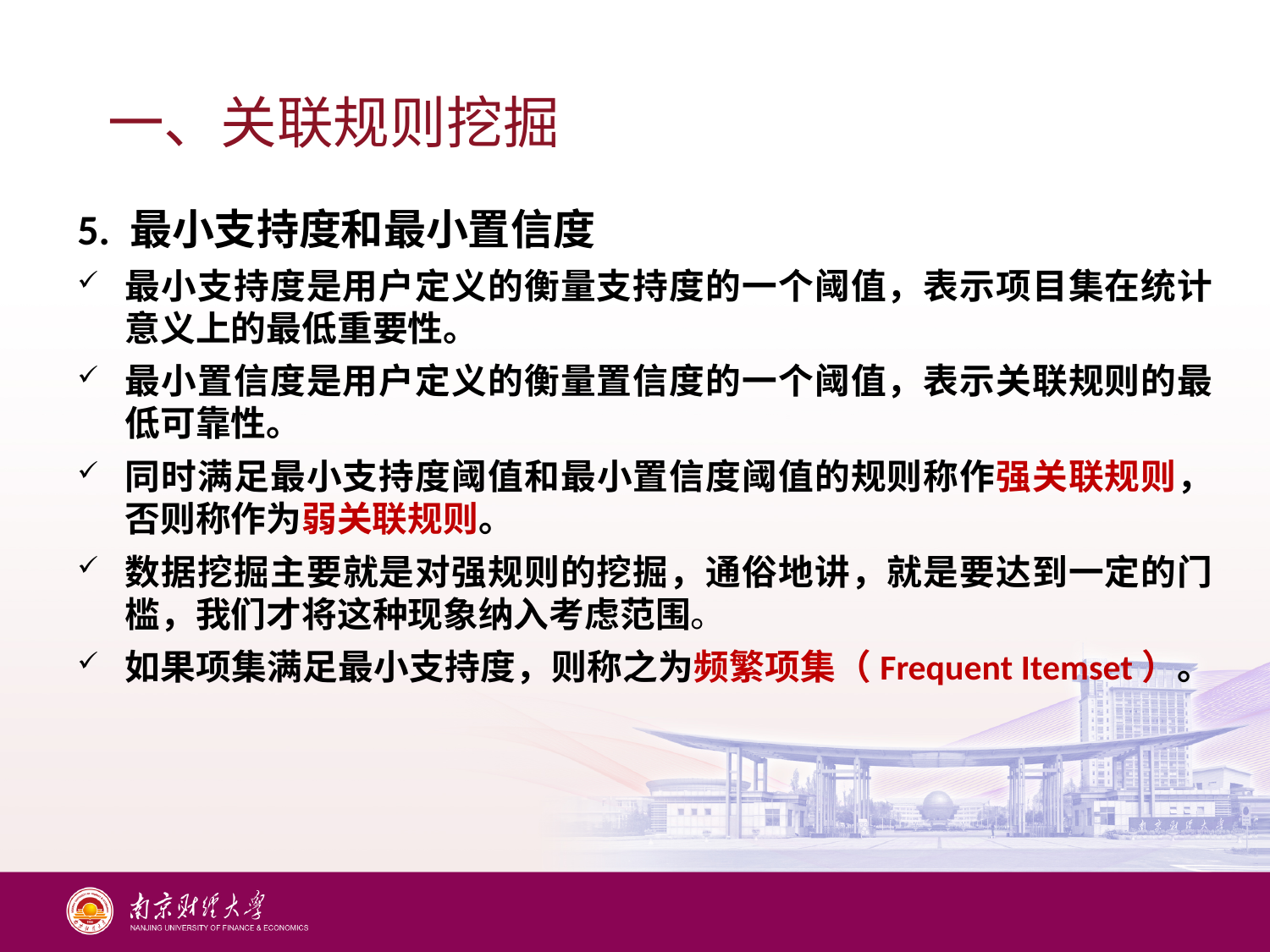

# 一、关联规则挖掘
5. 最小支持度和最小置信度
最小支持度是用户定义的衡量支持度的一个阈值，表示项目集在统计意义上的最低重要性。
最小置信度是用户定义的衡量置信度的一个阈值，表示关联规则的最低可靠性。
同时满足最小支持度阈值和最小置信度阈值的规则称作强关联规则，否则称作为弱关联规则。
数据挖掘主要就是对强规则的挖掘，通俗地讲，就是要达到一定的门槛，我们才将这种现象纳入考虑范围。
如果项集满足最小支持度，则称之为频繁项集（Frequent Itemset）。